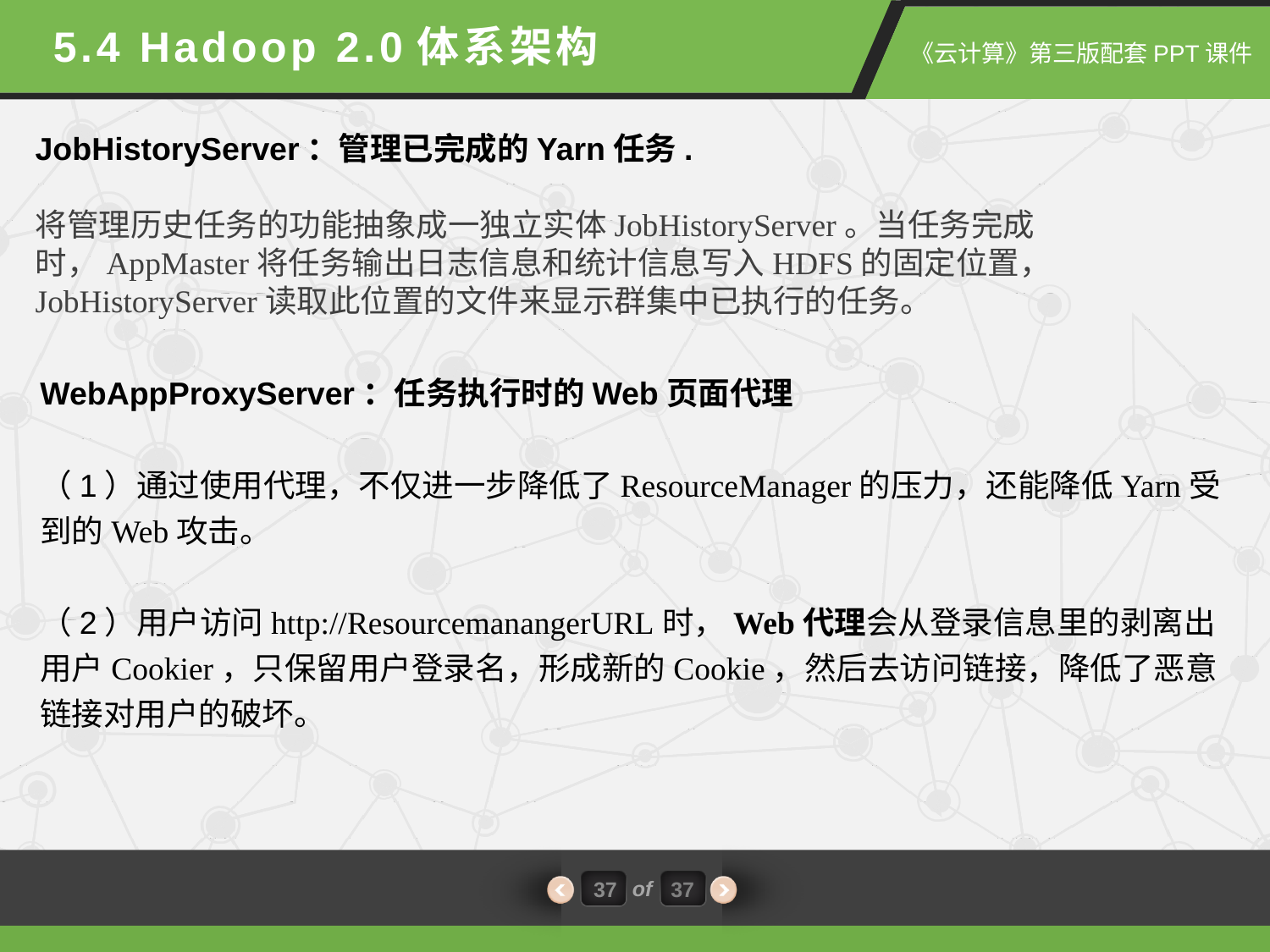

5.4 Hadoop 2.0体系架构
JobHistoryServer：管理已完成的Yarn任务.

将管理历史任务的功能抽象成一独立实体JobHistoryServer。当任务完成时，AppMaster将任务输出日志信息和统计信息写入HDFS的固定位置， JobHistoryServer读取此位置的文件来显示群集中已执行的任务。
WebAppProxyServer：任务执行时的Web页面代理

（1）通过使用代理，不仅进一步降低了ResourceManager的压力，还能降低Yarn受到的Web攻击。

（2）用户访问http://ResourcemanangerURL时，Web代理会从登录信息里的剥离出用户Cookier，只保留用户登录名，形成新的Cookie，然后去访问链接，降低了恶意链接对用户的破坏。
37